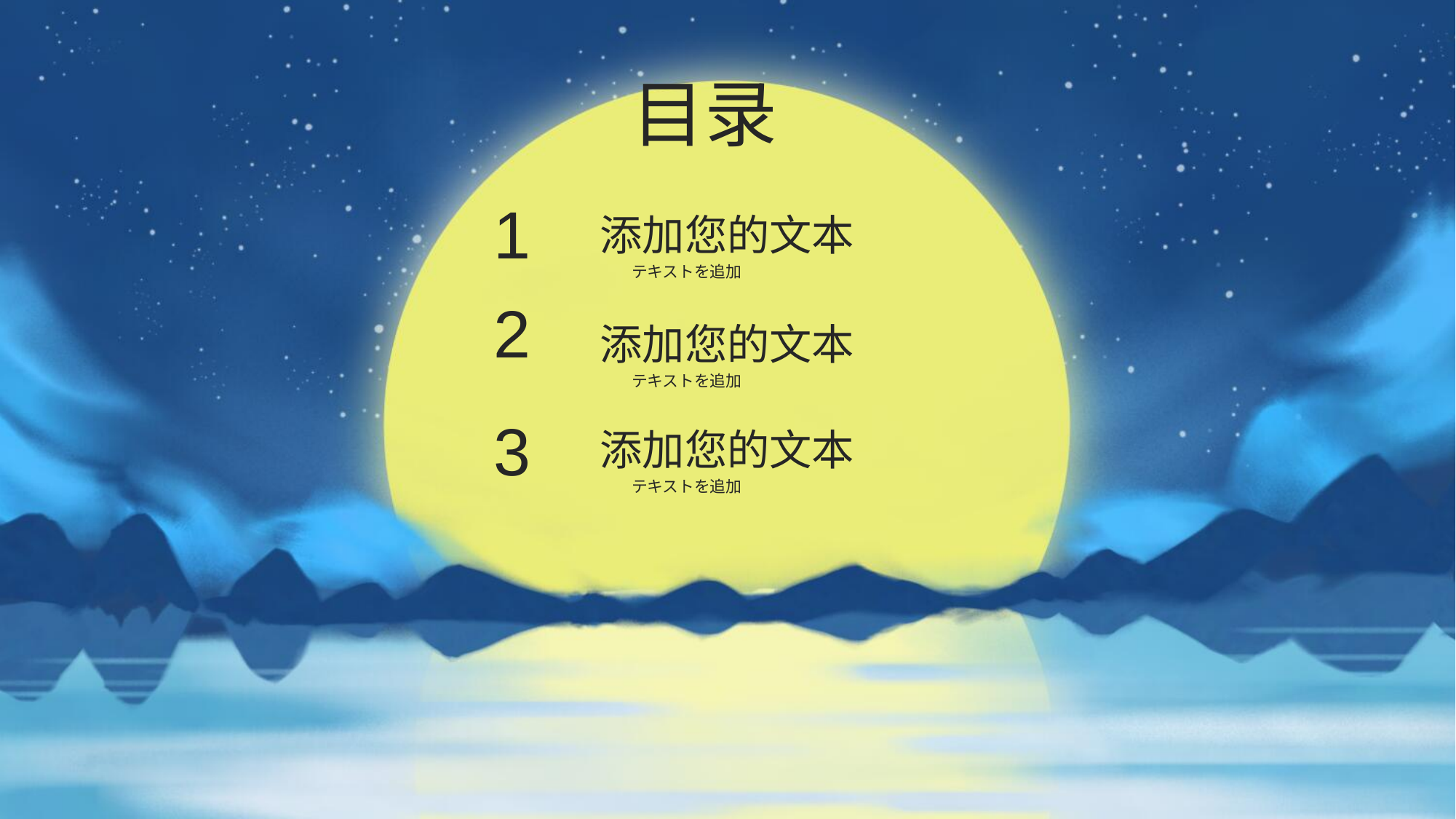

目录
1
添加您的文本
テキストを追加
2
添加您的文本
テキストを追加
3
添加您的文本
テキストを追加